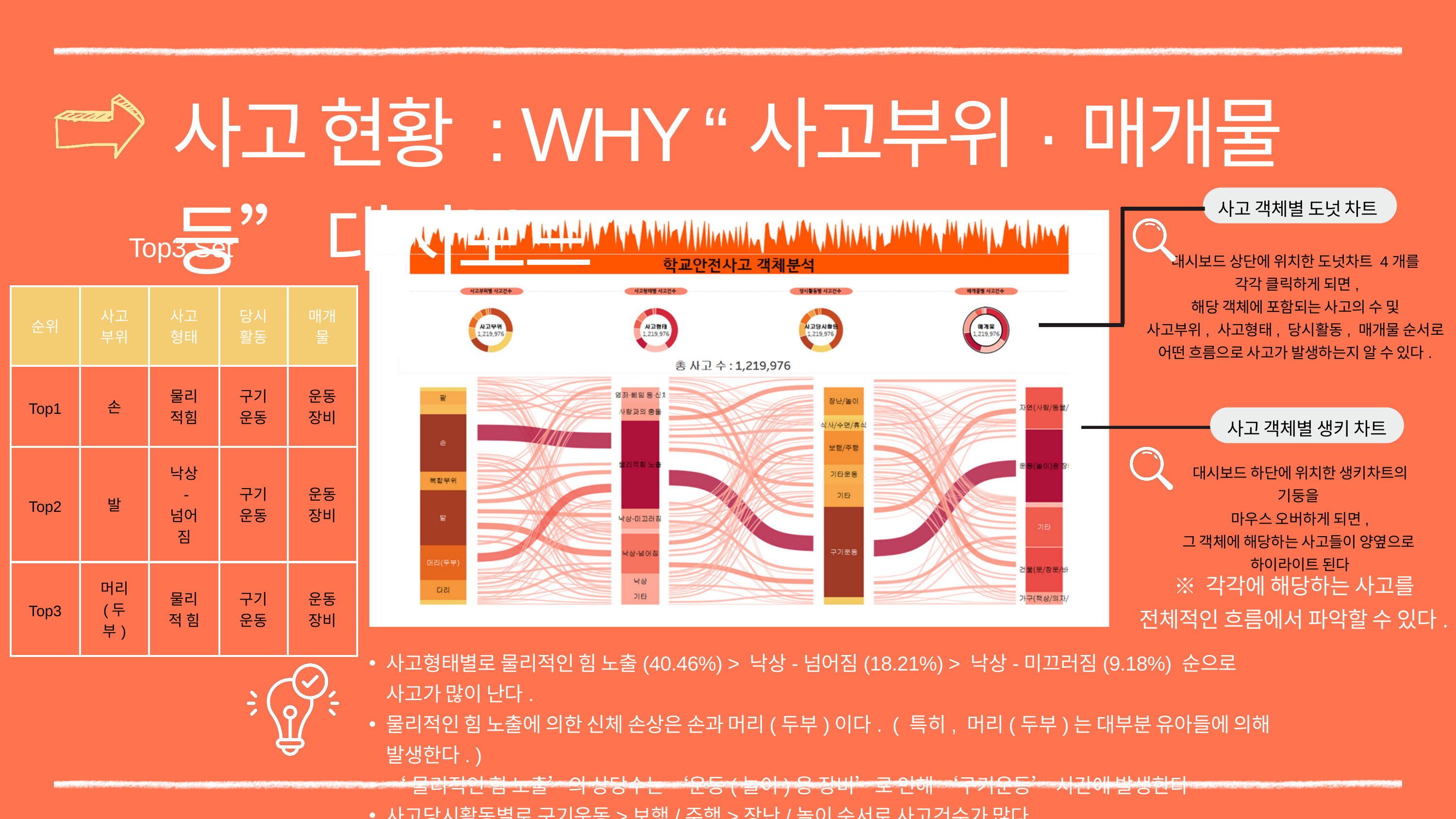

사고 현황 : WHY “사고부위·매개물 등” 대시보드

사고 객체별 도넛 차트

대시보드 상단에 위치한 도넛차트 4개를
각각 클릭하게 되면,
해당 객체에 포함되는 사고의 수 및
사고부위, 사고형태, 당시활동, 매개물 순서로
어떤 흐름으로 사고가 발생하는지 알 수 있다.

Top3 Set
| 순위 | 사고 부위 | 사고 형태 | 당시 활동 | 매개물 |
| --- | --- | --- | --- | --- |
| Top1 | 손 | 물리적힘 | 구기 운동 | 운동 장비 |
| Top2 | 발 | 낙상 -넘어짐 | 구기 운동 | 운동 장비 |
| Top3 | 머리 (두부) | 물리적 힘 | 구기 운동 | 운동 장비 |
사고 객체별 생키 차트

대시보드 하단에 위치한 생키차트의 기둥을
마우스 오버하게 되면,
그 객체에 해당하는 사고들이 양옆으로
하이라이트 된다
※ 각각에 해당하는 사고를
전체적인 흐름에서 파악할 수 있다.
사고형태별로 물리적인 힘 노출(40.46%) > 낙상-넘어짐(18.21%) > 낙상-미끄러짐(9.18%) 순으로 사고가 많이 난다.
물리적인 힘 노출에 의한 신체 손상은 손과 머리(두부)이다.  ( 특히, 머리(두부)는 대부분 유아들에 의해 발생한다. )
‘물리적인 힘 노출’의 상당수는 ‘운동(놀이)용 장비’로 인해 ‘구기운동’ 시간에 발생한다
사고당시활동별로 구기운동>보행/주행>장난/놀이 순서로 사고건수가 많다.